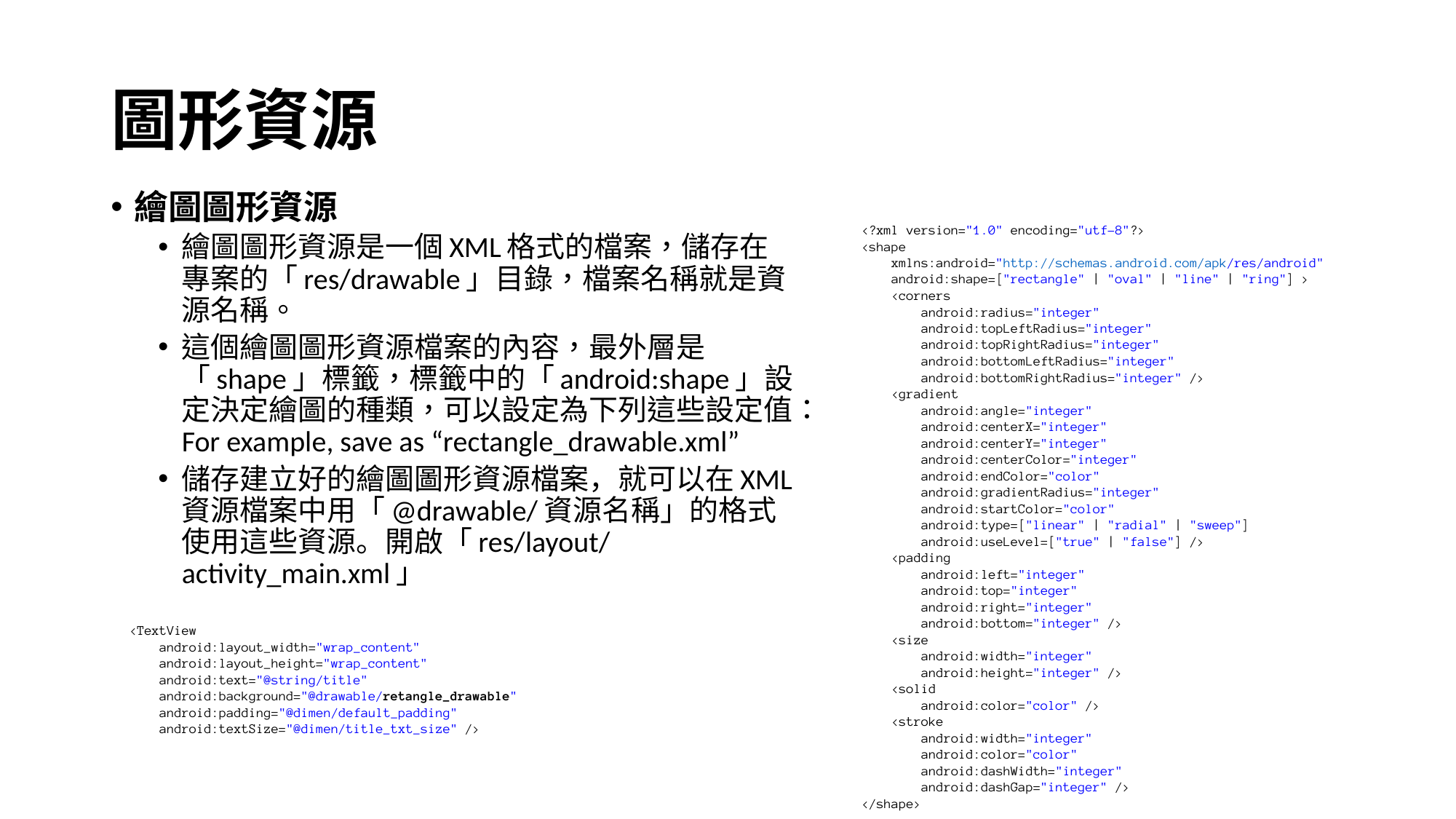

# 圖形資源
繪圖圖形資源
繪圖圖形資源是一個XML格式的檔案，儲存在專案的「res/drawable」目錄，檔案名稱就是資源名稱。
這個繪圖圖形資源檔案的內容，最外層是「shape」標籤，標籤中的「android:shape」設定決定繪圖的種類，可以設定為下列這些設定值：For example, save as “rectangle_drawable.xml”
儲存建立好的繪圖圖形資源檔案，就可以在XML資源檔案中用「@drawable/資源名稱」的格式使用這些資源。開啟「res/layout/activity_main.xml」

<?xml version="1.0" encoding="utf-8"?>
<shape
    xmlns:android="http://schemas.android.com/apk/res/android"
    android:shape=["rectangle" | "oval" | "line" | "ring"] >
    <corners
        android:radius="integer"
        android:topLeftRadius="integer"
        android:topRightRadius="integer"
        android:bottomLeftRadius="integer"
        android:bottomRightRadius="integer" />
    <gradient
        android:angle="integer"
        android:centerX="integer"
        android:centerY="integer"
        android:centerColor="integer"
        android:endColor="color"
        android:gradientRadius="integer"
        android:startColor="color"
        android:type=["linear" | "radial" | "sweep"]
        android:useLevel=["true" | "false"] />
    <padding
        android:left="integer"
        android:top="integer"
        android:right="integer"
        android:bottom="integer" />
    <size
        android:width="integer"
        android:height="integer" />
    <solid
        android:color="color" />
    <stroke
        android:width="integer"
        android:color="color"
        android:dashWidth="integer"
        android:dashGap="integer" />
</shape>
    <TextView
        android:layout_width="wrap_content"
        android:layout_height="wrap_content"
        android:text="@string/title"
        android:background="@drawable/retangle_drawable"
        android:padding="@dimen/default_padding"
        android:textSize="@dimen/title_txt_size" />